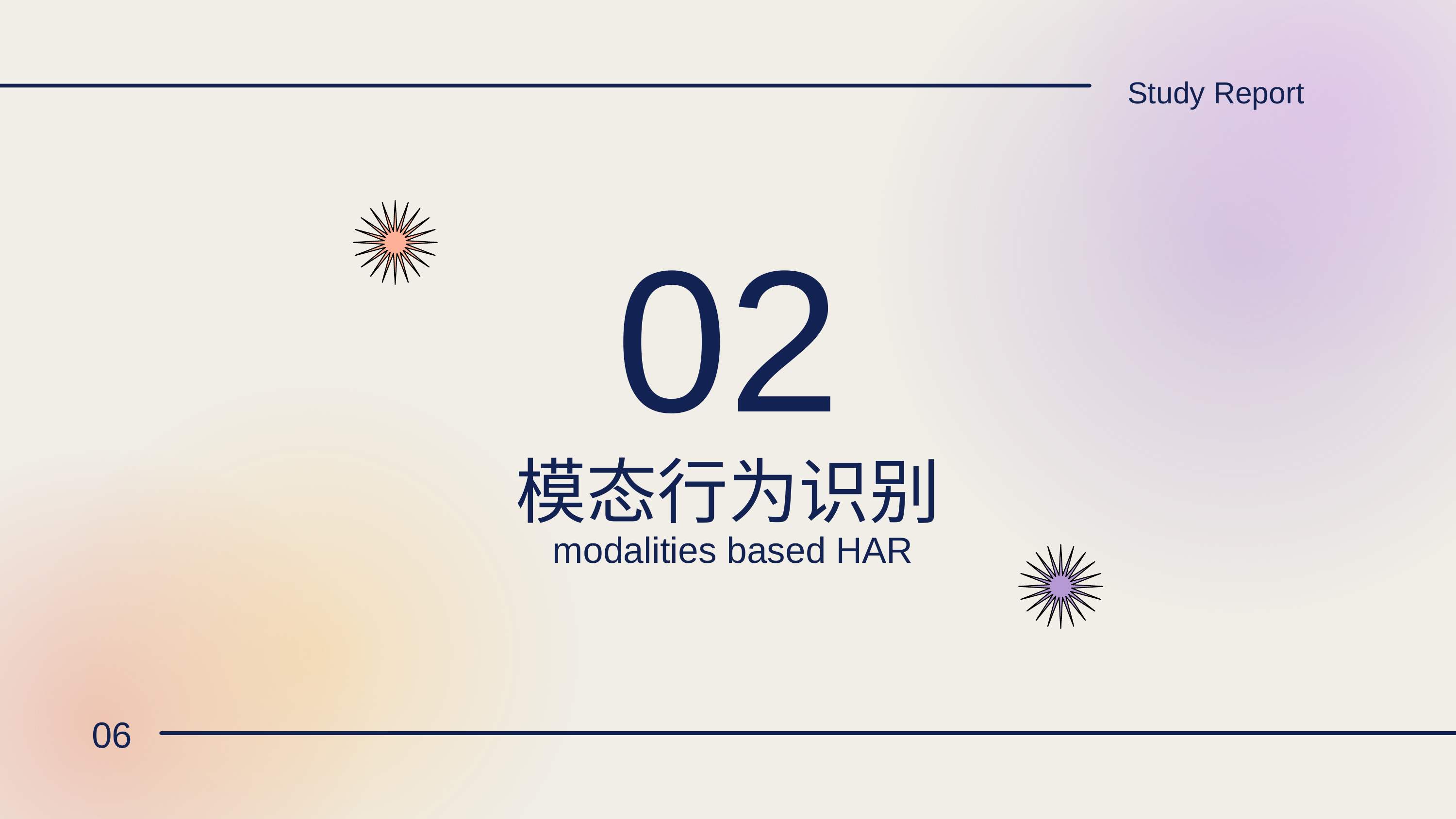

Study Report

02

模态行为识别
 modalities based HAR

06